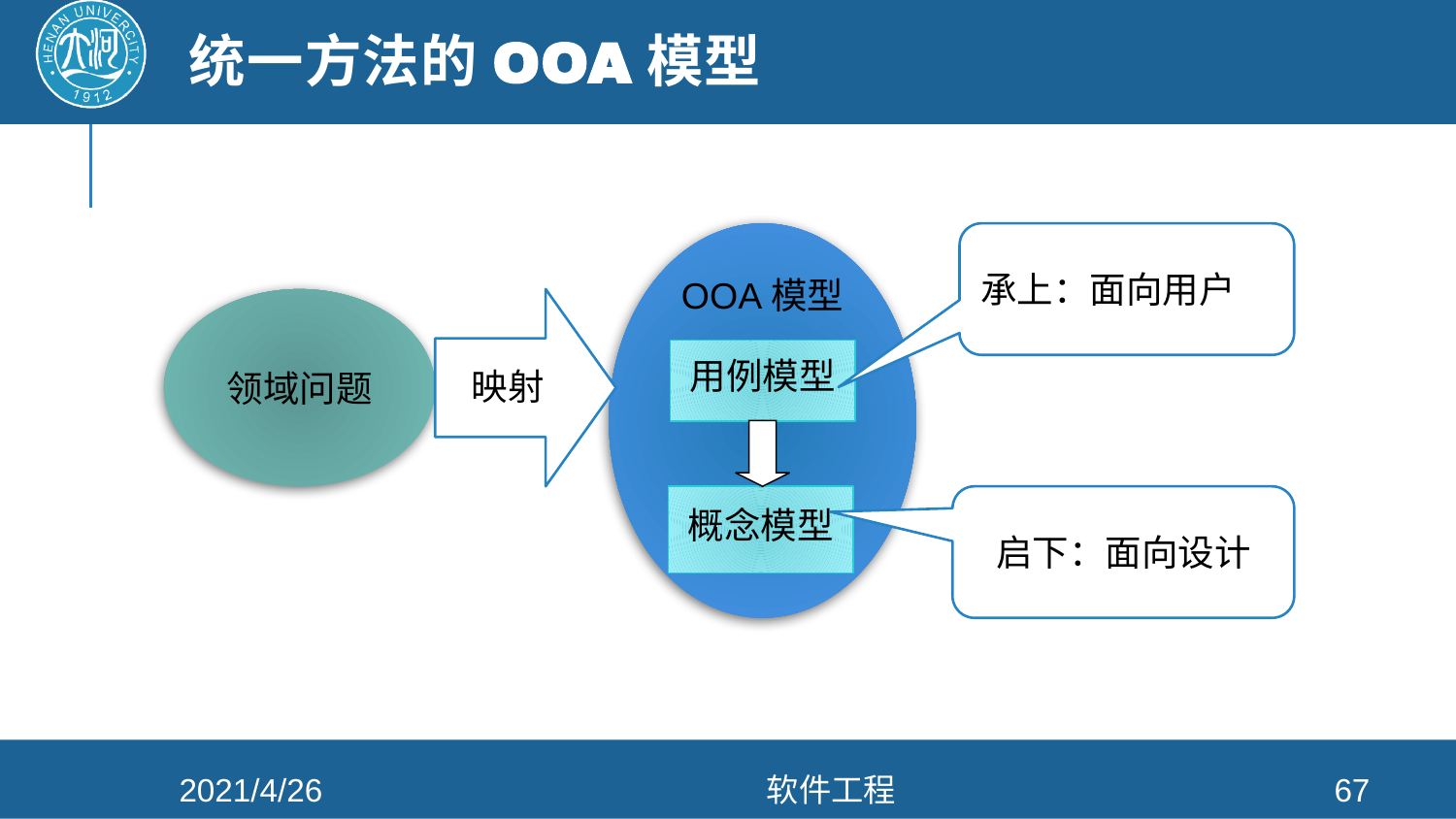

# 统一方法的OOA模型

OOA模型

承上：面向用户
领域问题
映射
用例模型

概念模型
启下：面向设计
2021/4/26
软件工程
67